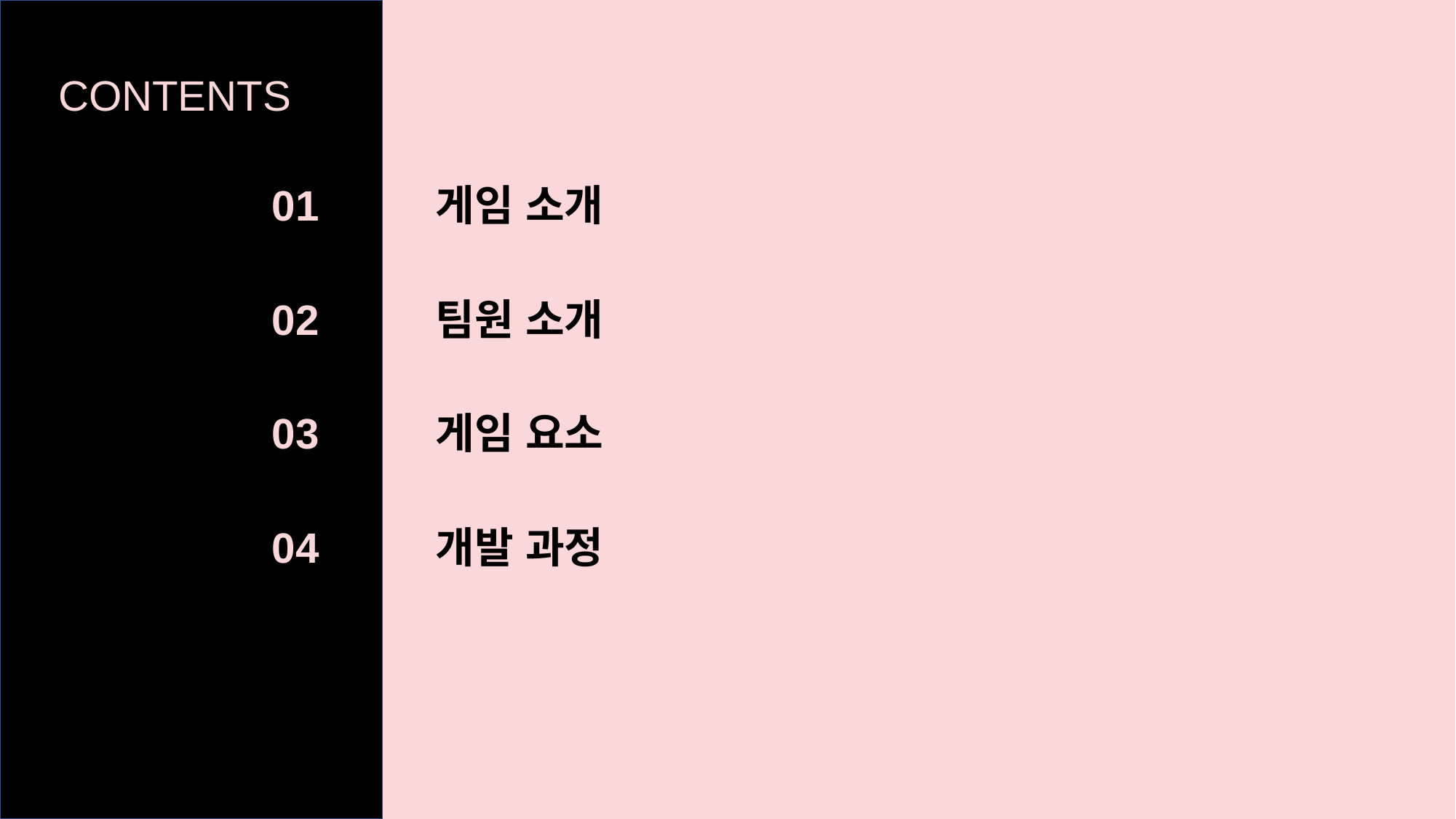

CONTENTS
01         게임 소개
02         팀원 소개
03         게임 요소
04         개발 과정